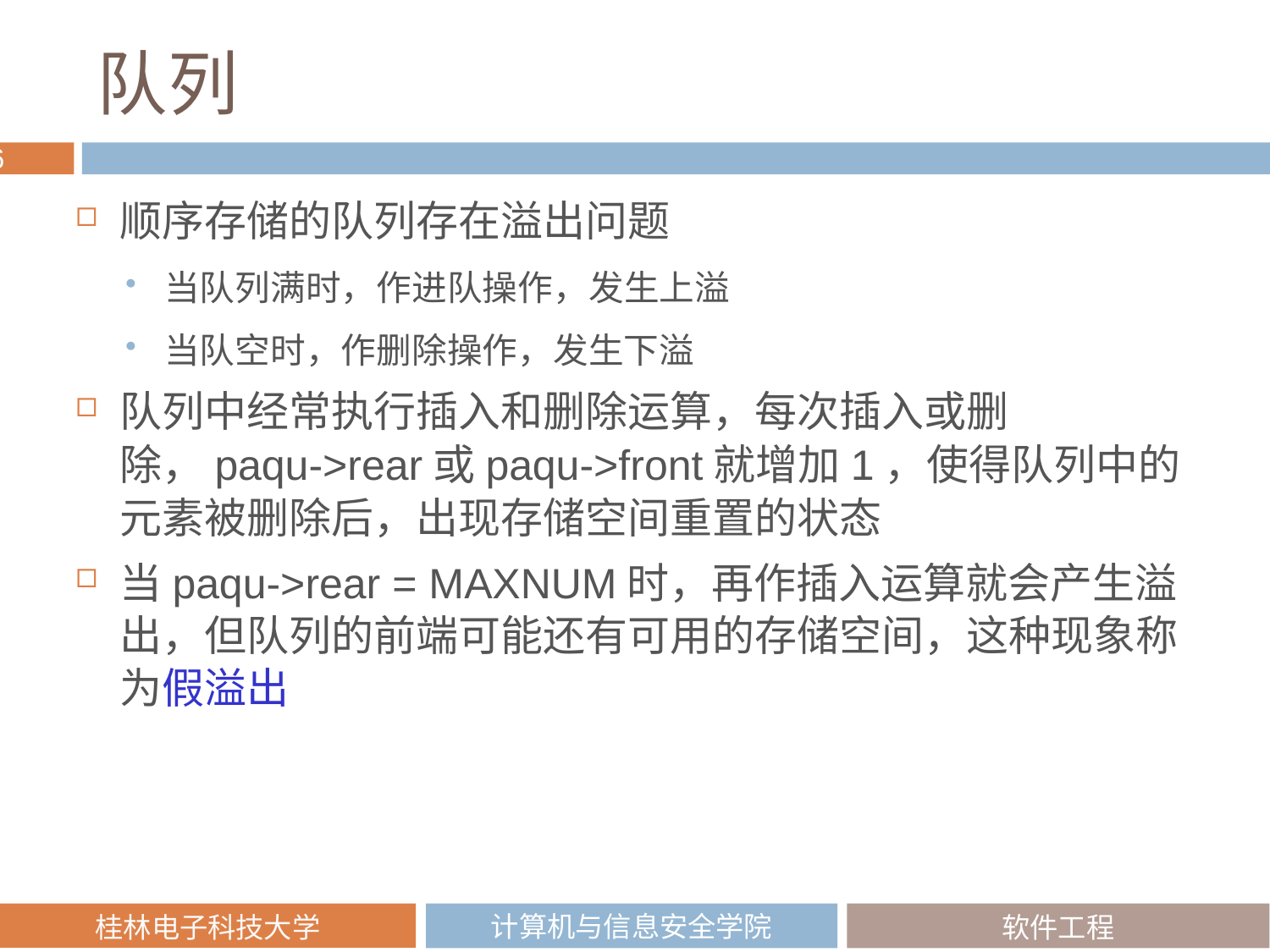

# 队列
顺序存储的队列存在溢出问题
当队列满时，作进队操作，发生上溢
当队空时，作删除操作，发生下溢
队列中经常执行插入和删除运算，每次插入或删除，paqu->rear或paqu->front就增加1，使得队列中的元素被删除后，出现存储空间重置的状态
当paqu->rear = MAXNUM时，再作插入运算就会产生溢出，但队列的前端可能还有可用的存储空间，这种现象称为假溢出